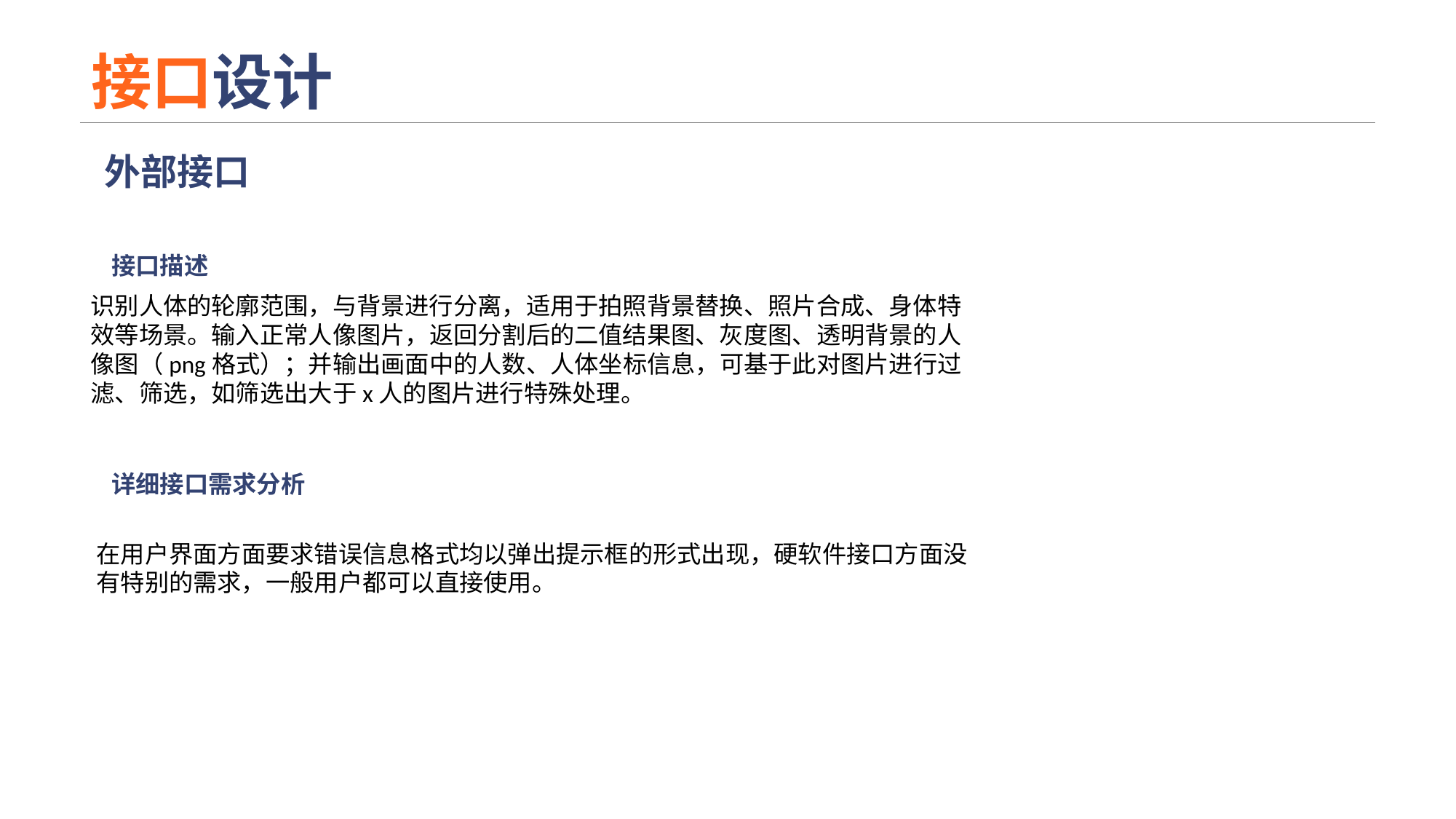

# 接口设计
外部接口

接口描述
识别人体的轮廓范围，与背景进行分离，适用于拍照背景替换、照片合成、身体特效等场景。输入正常人像图片，返回分割后的二值结果图、灰度图、透明背景的人像图（png格式）；并输出画面中的人数、人体坐标信息，可基于此对图片进行过滤、筛选，如筛选出大于x人的图片进行特殊处理。

详细接口需求分析
在用户界面方面要求错误信息格式均以弹出提示框的形式出现，硬软件接口方面没有特别的需求，一般用户都可以直接使用。